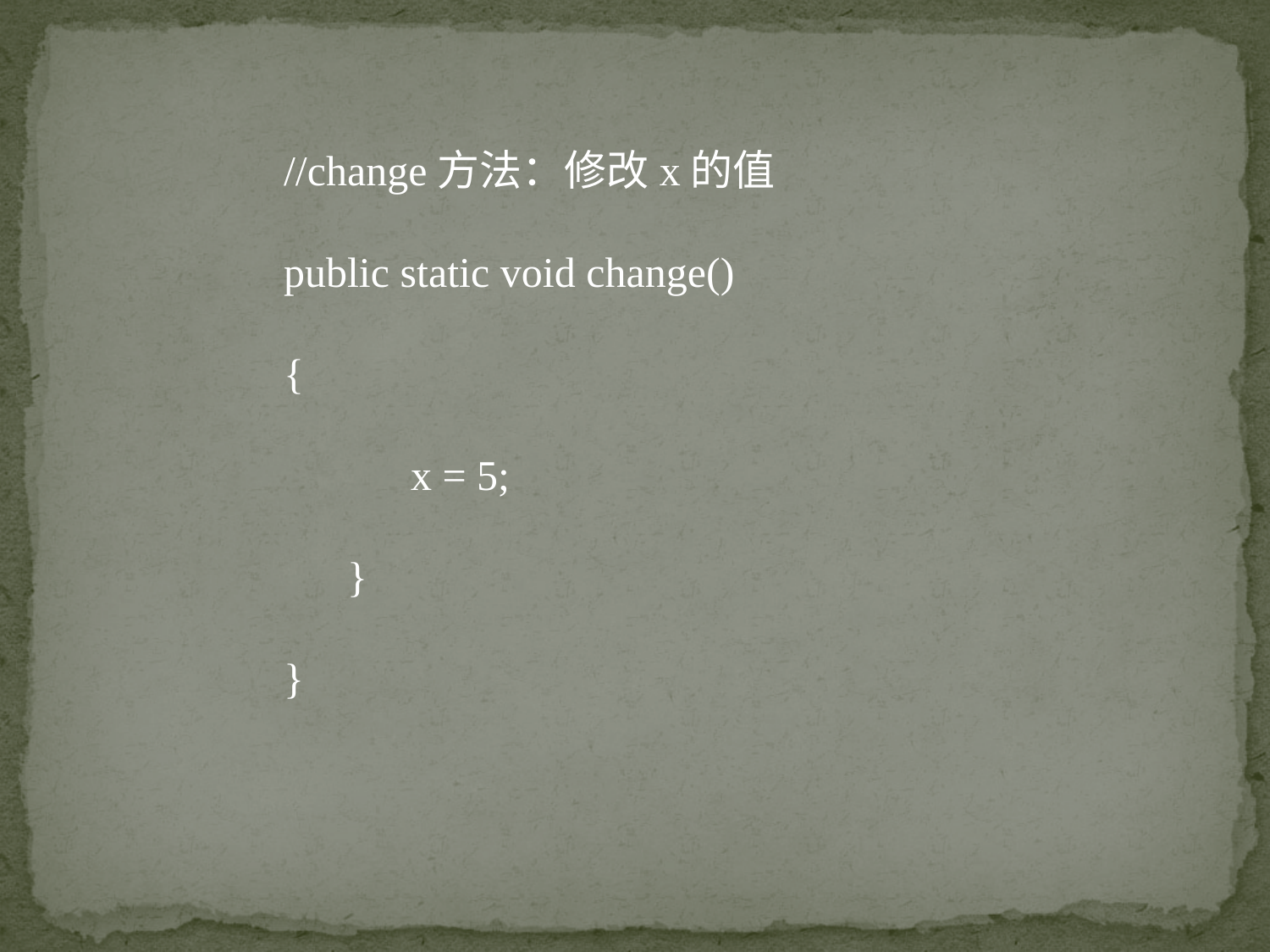

//change方法：修改x的值
public static void change()
{
	x = 5;
      }
}